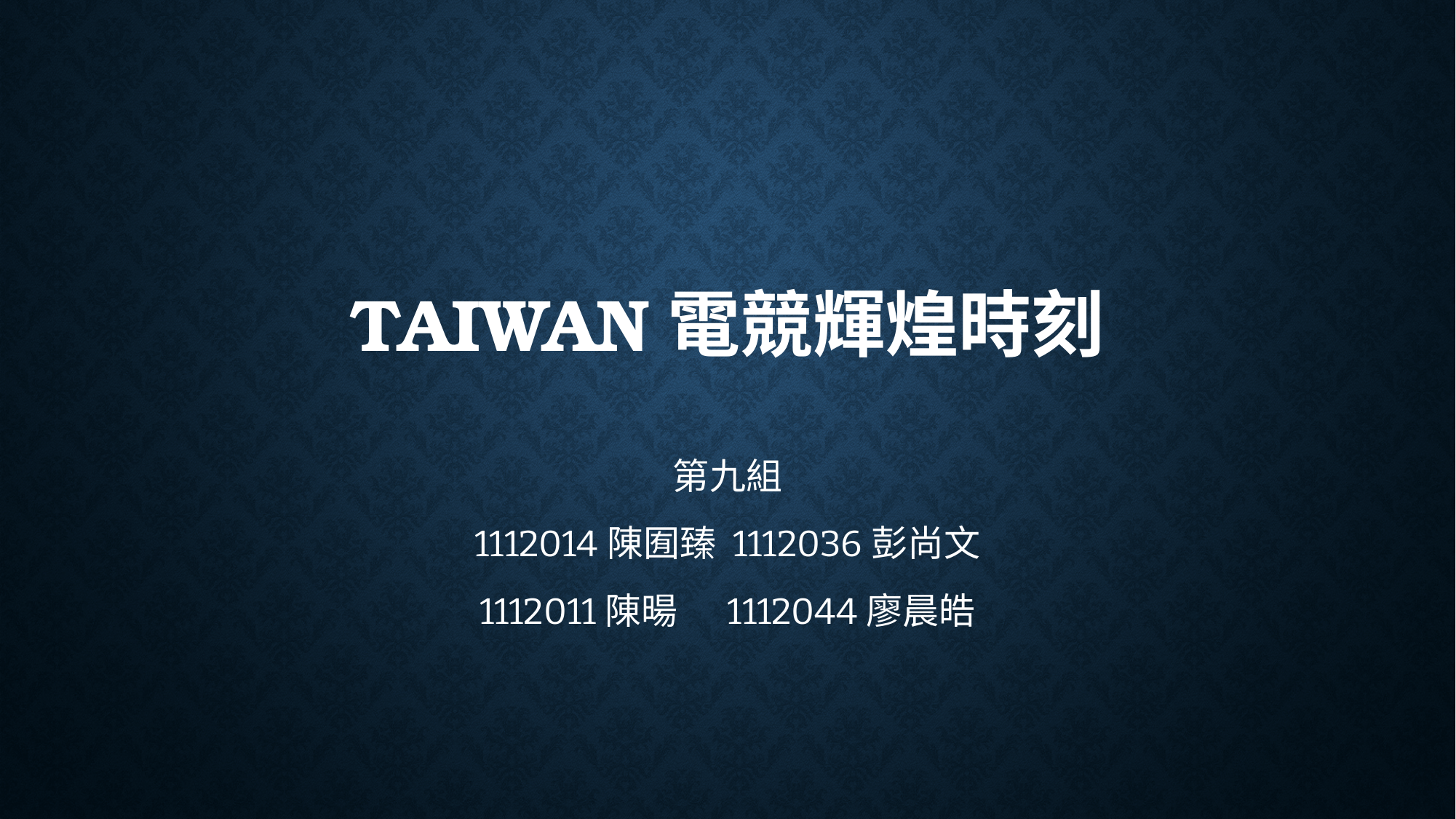

# TAIWAN電競輝煌時刻
第九組
1112014陳囿臻 1112036彭尚文
1112011陳暘     1112044廖晨皓